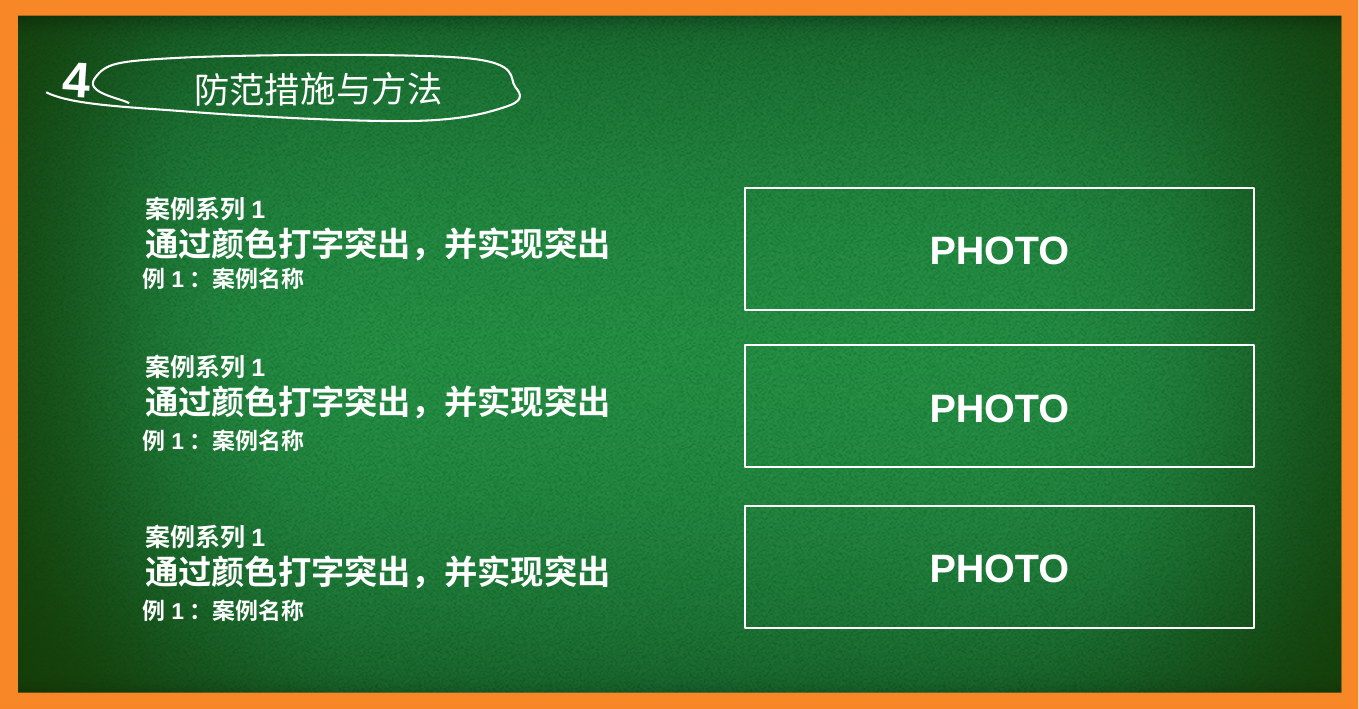

4
防范措施与方法
PHOTO
案例系列1
通过颜色打字突出，并实现突出
例1：案例名称
案例系列1
通过颜色打字突出，并实现突出
例1：案例名称
PHOTO
PHOTO
案例系列1
通过颜色打字突出，并实现突出
例1：案例名称